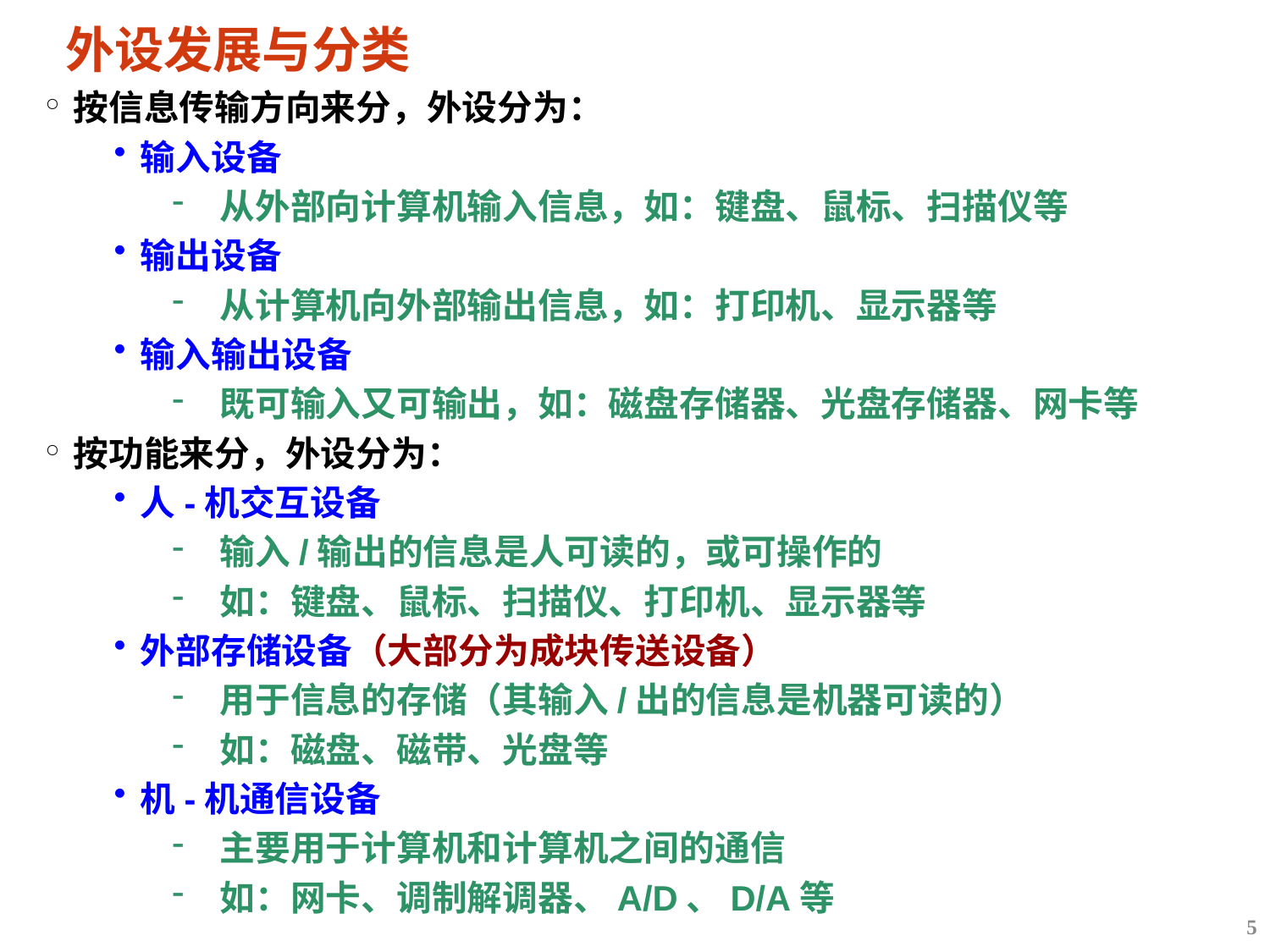

# 外设发展与分类
按信息传输方向来分，外设分为：
输入设备
从外部向计算机输入信息，如：键盘、鼠标、扫描仪等
输出设备
从计算机向外部输出信息，如：打印机、显示器等
输入输出设备
既可输入又可输出，如：磁盘存储器、光盘存储器、网卡等
按功能来分，外设分为：
人-机交互设备
输入/输出的信息是人可读的，或可操作的
如：键盘、鼠标、扫描仪、打印机、显示器等
外部存储设备（大部分为成块传送设备）
用于信息的存储（其输入/出的信息是机器可读的）
如：磁盘、磁带、光盘等
机-机通信设备
主要用于计算机和计算机之间的通信
如：网卡、调制解调器、A/D、D/A等
5